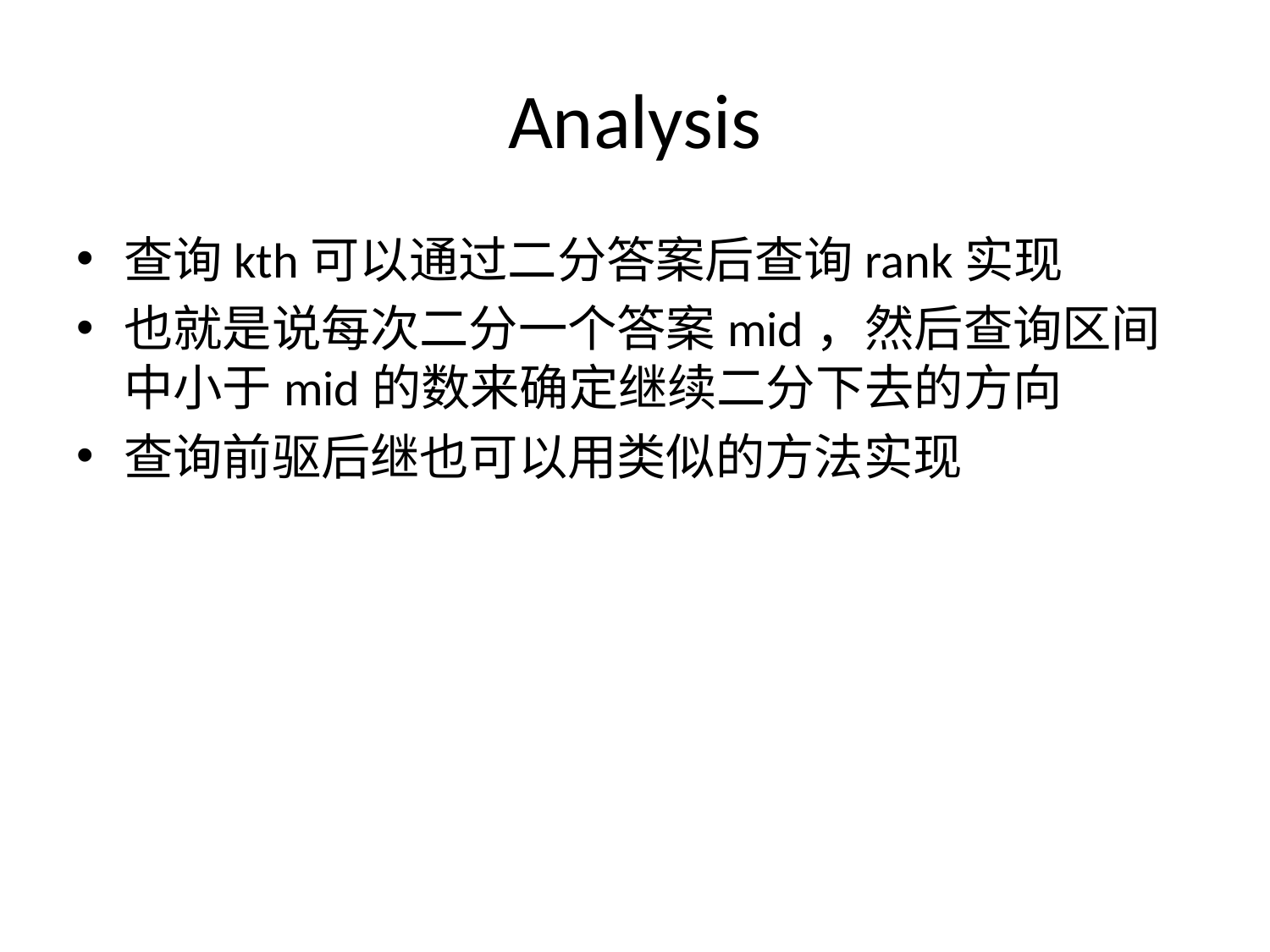

# Analysis
查询kth可以通过二分答案后查询rank实现
也就是说每次二分一个答案mid，然后查询区间中小于mid的数来确定继续二分下去的方向
查询前驱后继也可以用类似的方法实现